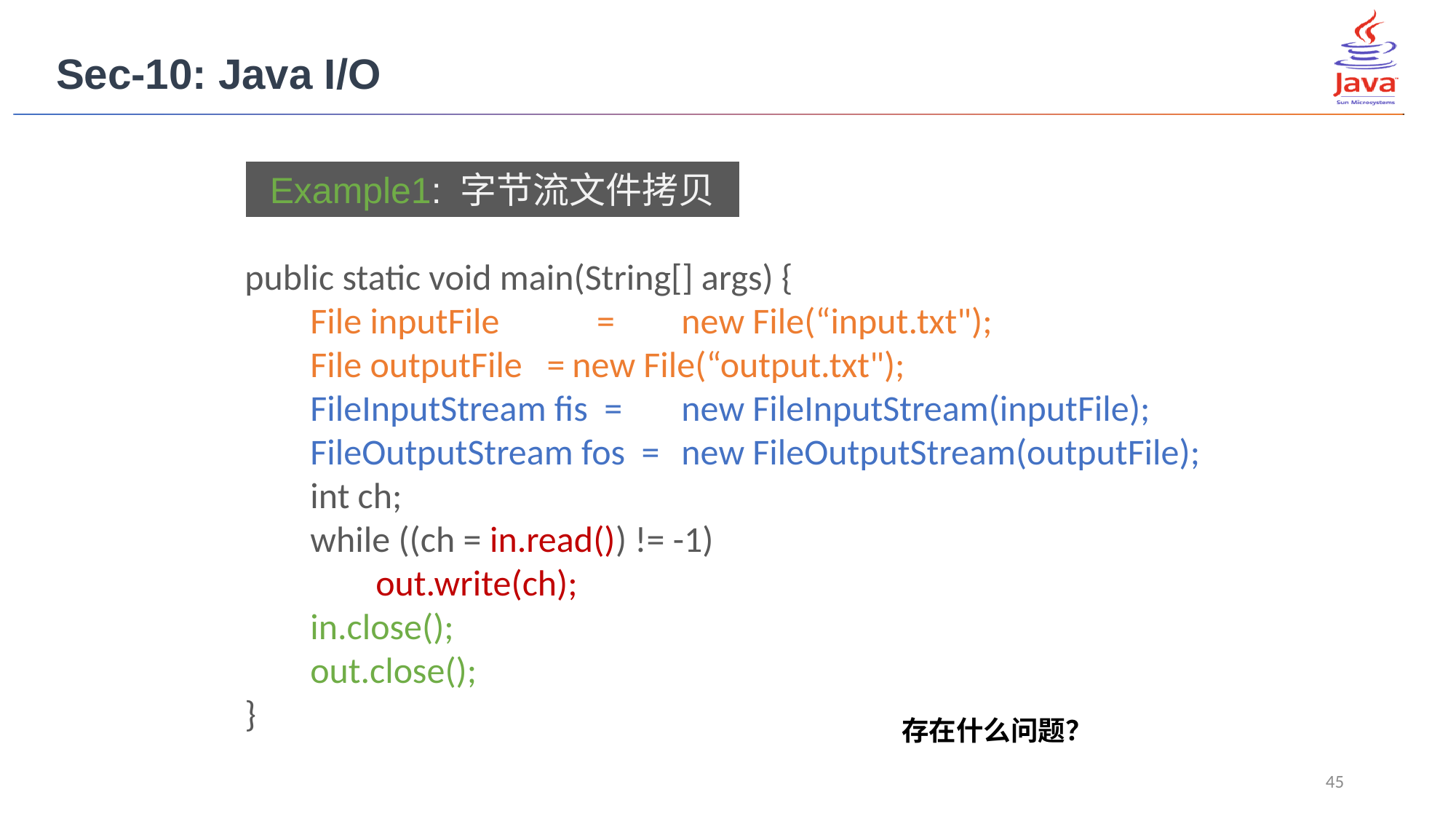

Sec-10: Java I/O
Example1: 字节流文件拷贝
public static void main(String[] args) {
        File inputFile	   =	new File(“input.txt");
        File outputFile   =	new File(“output.txt");
        FileInputStream fis  = 	new FileInputStream(inputFile);
        FileOutputStream fos  =	new FileOutputStream(outputFile);
        int ch;
        while ((ch = in.read()) != -1)
                out.write(ch);
        in.close();
        out.close();
}
存在什么问题？
45